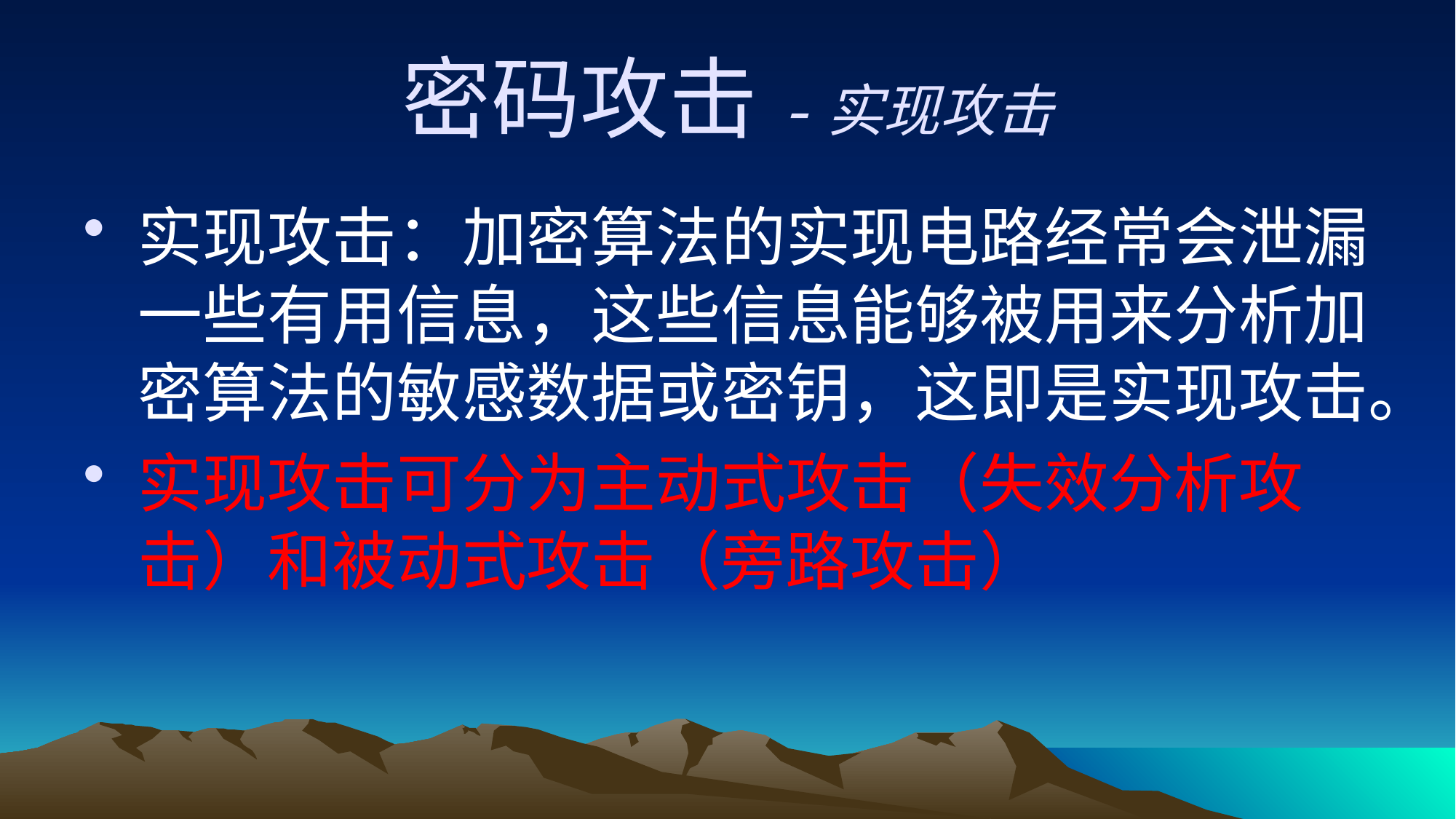

# 密码攻击-实现攻击
实现攻击：加密算法的实现电路经常会泄漏一些有用信息，这些信息能够被用来分析加密算法的敏感数据或密钥，这即是实现攻击。
实现攻击可分为主动式攻击（失效分析攻击）和被动式攻击（旁路攻击）